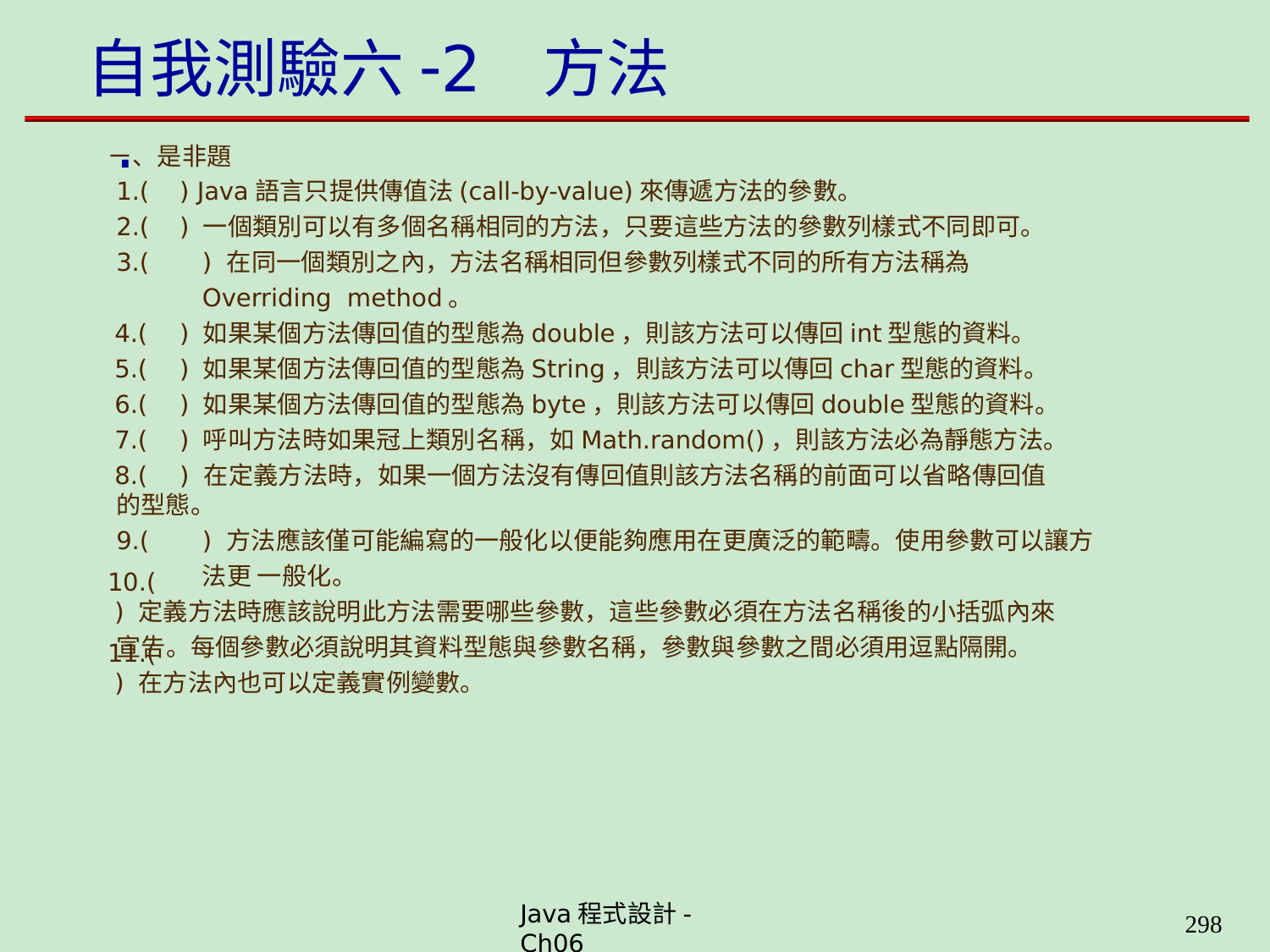

# 自我測驗六-2	方法 .
ㄧ、是非題
1.(	) Java語言只提供傳值法(call-by-value)來傳遞方法的參數。
2.(	) 一個類別可以有多個名稱相同的方法，只要這些方法的參數列樣式不同即可。
3.(	) 在同一個類別之內，方法名稱相同但參數列樣式不同的所有方法稱為Overriding  method。
4.(	) 如果某個方法傳回值的型態為double，則該方法可以傳回int型態的資料。
5.(	) 如果某個方法傳回值的型態為String，則該方法可以傳回char型態的資料。
6.(	) 如果某個方法傳回值的型態為byte，則該方法可以傳回double型態的資料。
7.(	) 呼叫方法時如果冠上類別名稱，如Math.random()，則該方法必為靜態方法。
8.(	) 在定義方法時，如果一個方法沒有傳回值則該方法名稱的前面可以省略傳回值的型態。
9.(	) 方法應該僅可能編寫的一般化以便能夠應用在更廣泛的範疇。使用參數可以讓方法更 一般化。
) 定義方法時應該說明此方法需要哪些參數，這些參數必須在方法名稱後的小括弧內來
宣告。每個參數必須說明其資料型態與參數名稱，參數與參數之間必須用逗點隔開。
) 在方法內也可以定義實例變數。
10.(
11.(
Java程式設計-Ch06
298